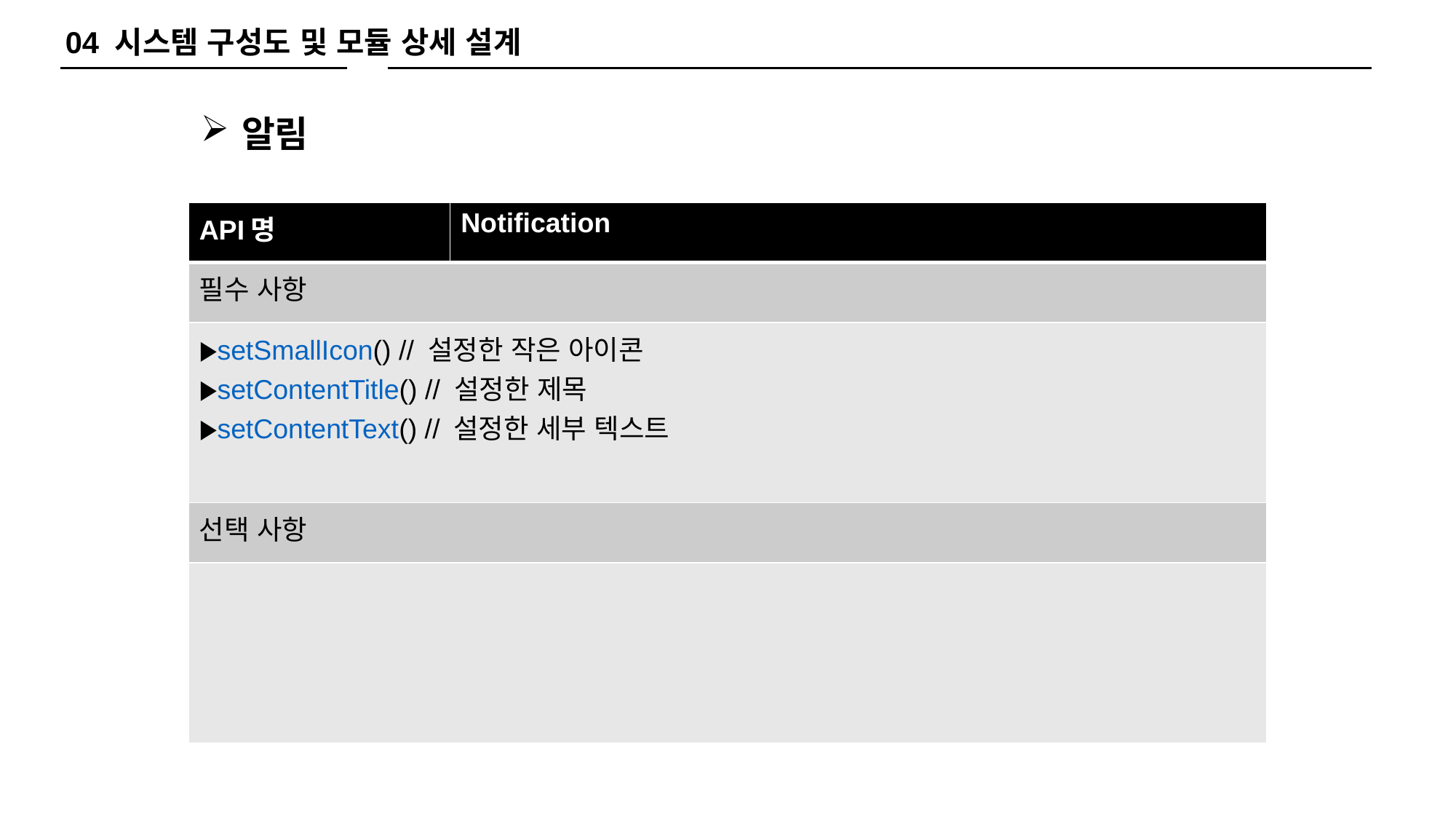

04 시스템 구성도 및 모듈 상세 설계
알림
| API명 | Notification |
| --- | --- |
| 필수 사항 |  |
| ▶setSmallIcon() // 설정한 작은 아이콘 ▶setContentTitle() // 설정한 제목 ▶setContentText() // 설정한 세부 텍스트 |  |
| 선택 사항 |  |
|  |  |